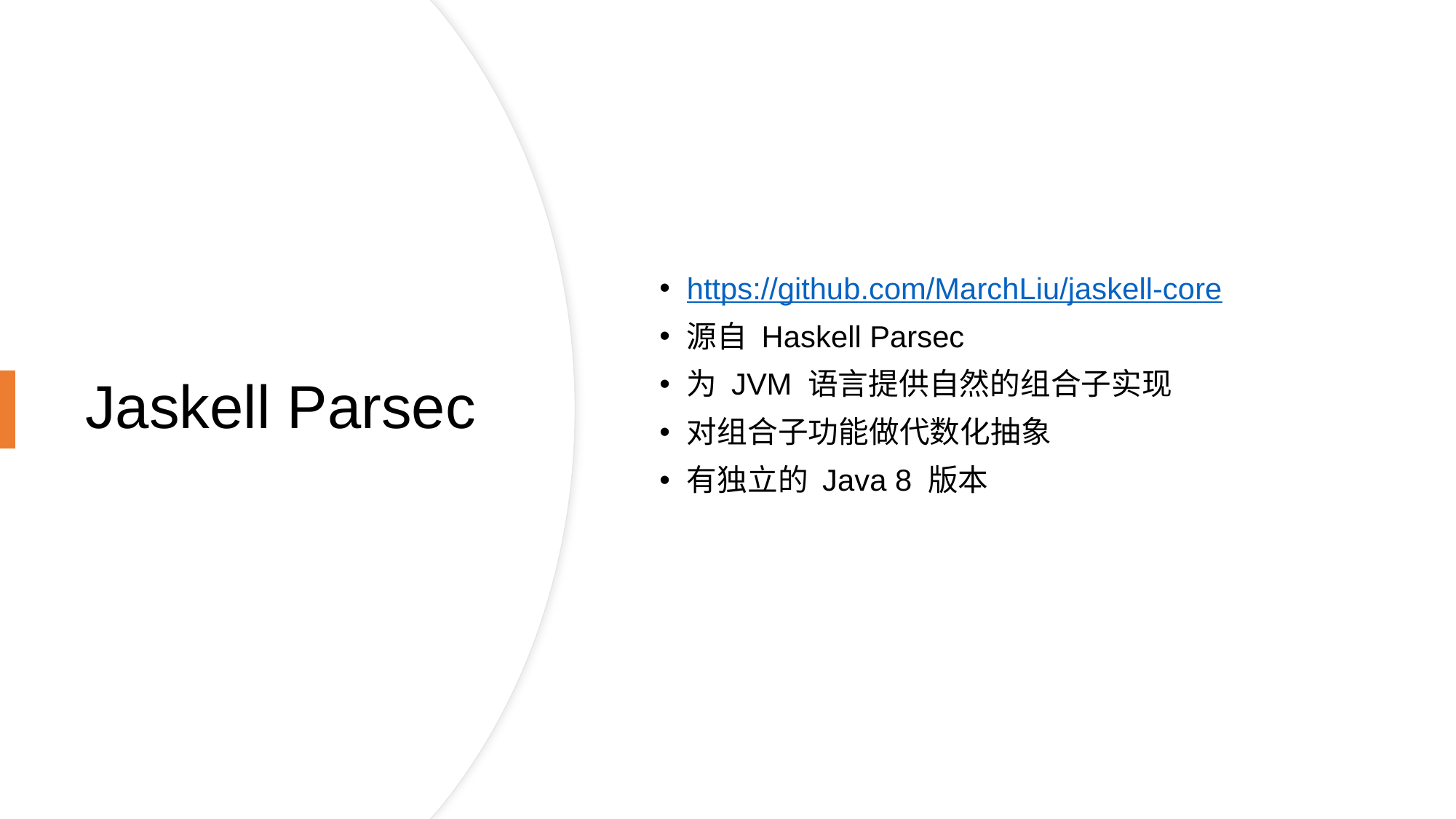

https://github.com/MarchLiu/jaskell-core
源自 Haskell Parsec
为 JVM 语言提供自然的组合子实现
对组合子功能做代数化抽象
有独立的 Java 8 版本

# Jaskell Parsec